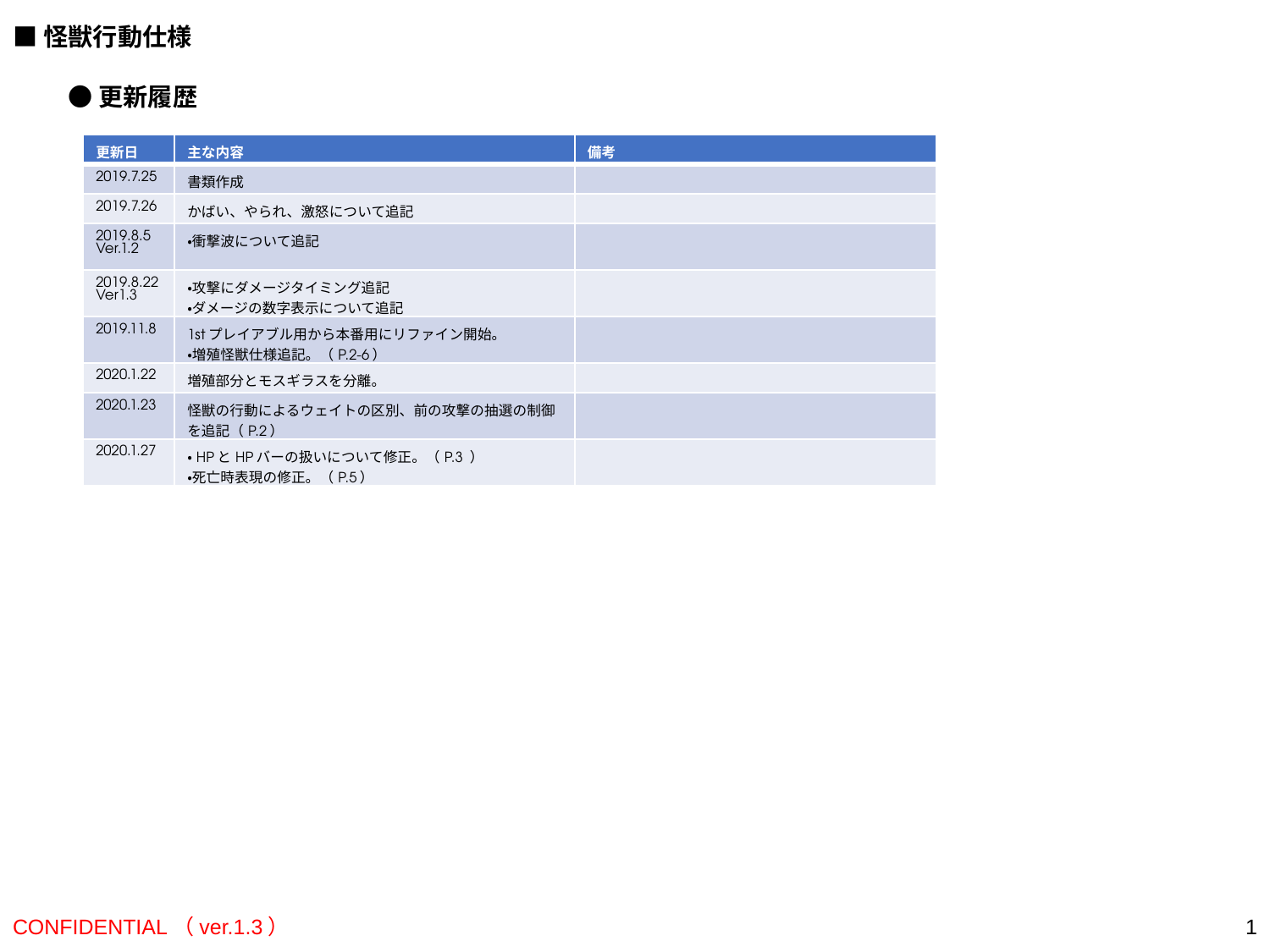

■怪獣行動仕様
●更新履歴
| 更新日 | 主な内容 | 備考 |
| --- | --- | --- |
| 2019.7.25 | 書類作成 |  |
| 2019.7.26 | かばい、やられ、激怒について追記 |  |
| 2019.8.5 Ver.1.2 | ・衝撃波について追記 |  |
| 2019.8.22 Ver1.3 | ・攻撃にダメージタイミング追記 ・ダメージの数字表示について追記 |  |
| 2019.11.8 | 1stプレイアブル用から本番用にリファイン開始。 ・増殖怪獣仕様追記。（P.2-6） |  |
| 2020.1.22 | 増殖部分とモスギラスを分離。 |  |
| 2020.1.23 | 怪獣の行動によるウェイトの区別、前の攻撃の抽選の制御を追記（P.2） |  |
| 2020.1.27 | ・HPとHPバーの扱いについて修正。（P.3 ） ・死亡時表現の修正。（P.5） |  |
CONFIDENTIAL（ver.1.3）
1